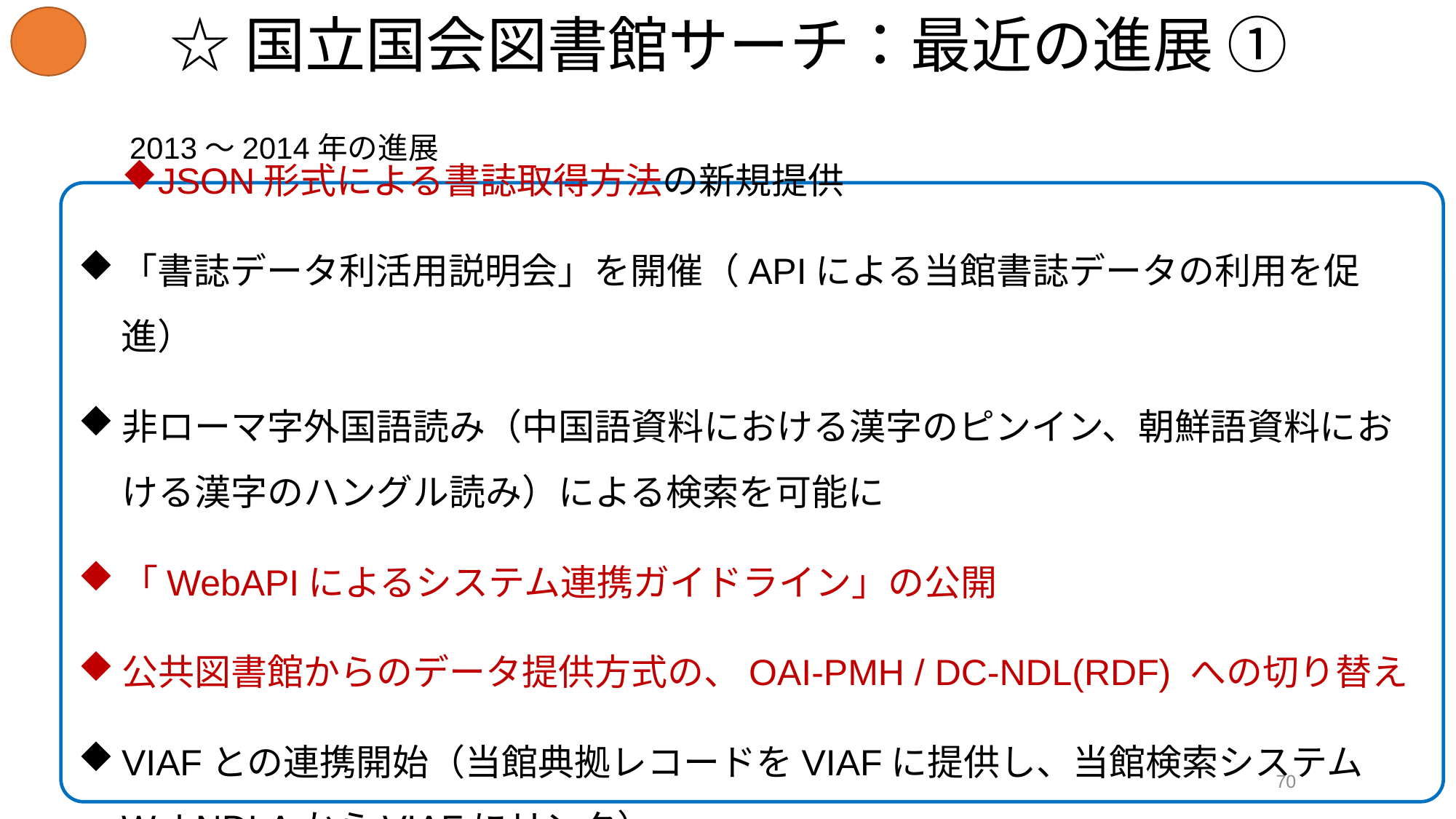

# ☆国立国会図書館サーチ：最近の進展 ①

2013〜2014年の進展
JSON形式による書誌取得方法の新規提供

「書誌データ利活用説明会」を開催（APIによる当館書誌データの利用を促進）

非ローマ字外国語読み（中国語資料における漢字のピンイン、朝鮮語資料における漢字のハングル読み）による検索を可能に

「WebAPIによるシステム連携ガイドライン」の公開

公共図書館からのデータ提供方式の、OAI-PMH / DC-NDL(RDF) への切り替え

VIAFとの連携開始（当館典拠レコードをVIAFに提供し、当館検索システムWebNDLAからVIAFにリンク）
70